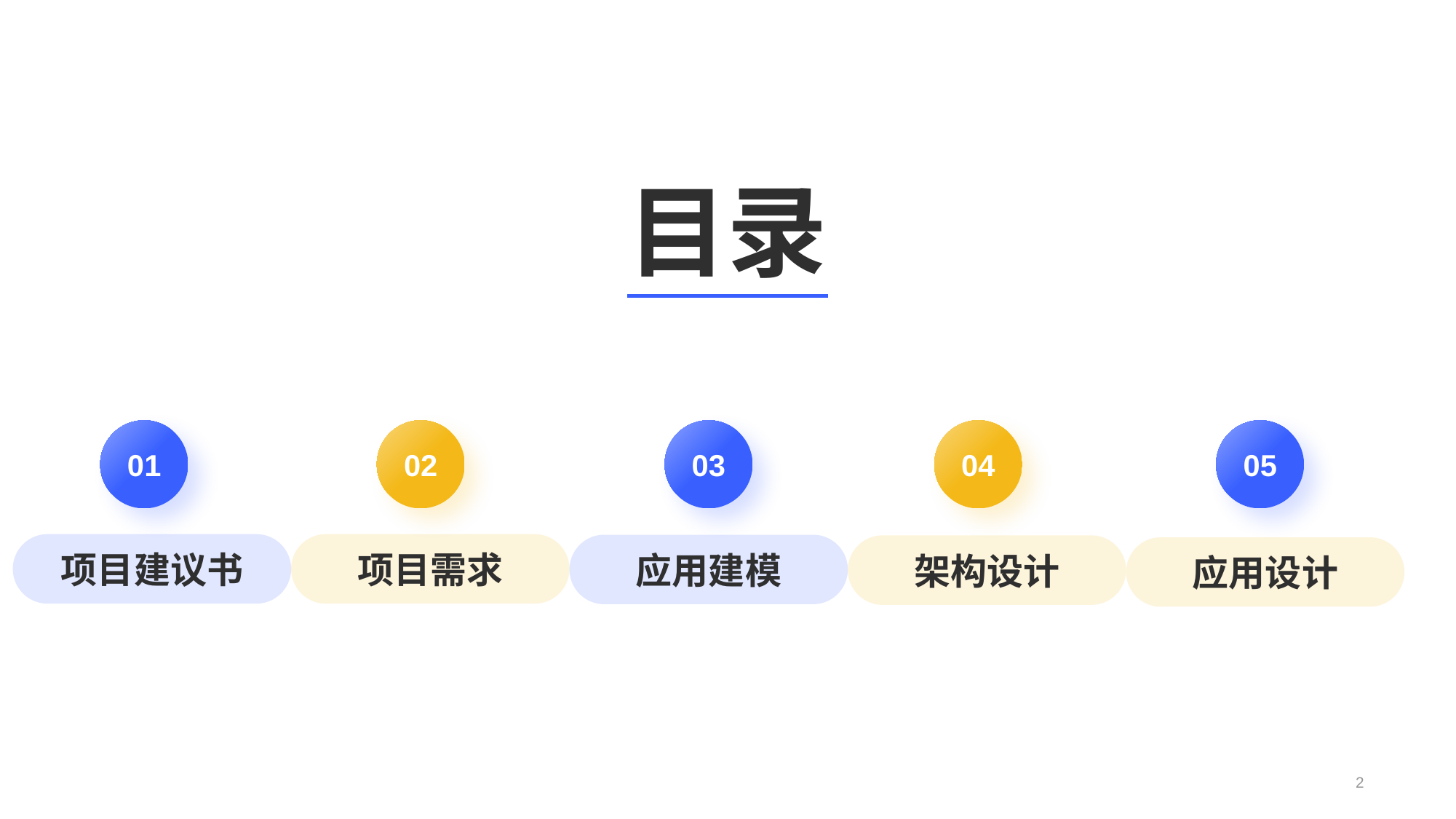

目录
01
项目建议书
02
项目需求
03
应用建模
04
架构设计
05
应用设计
2